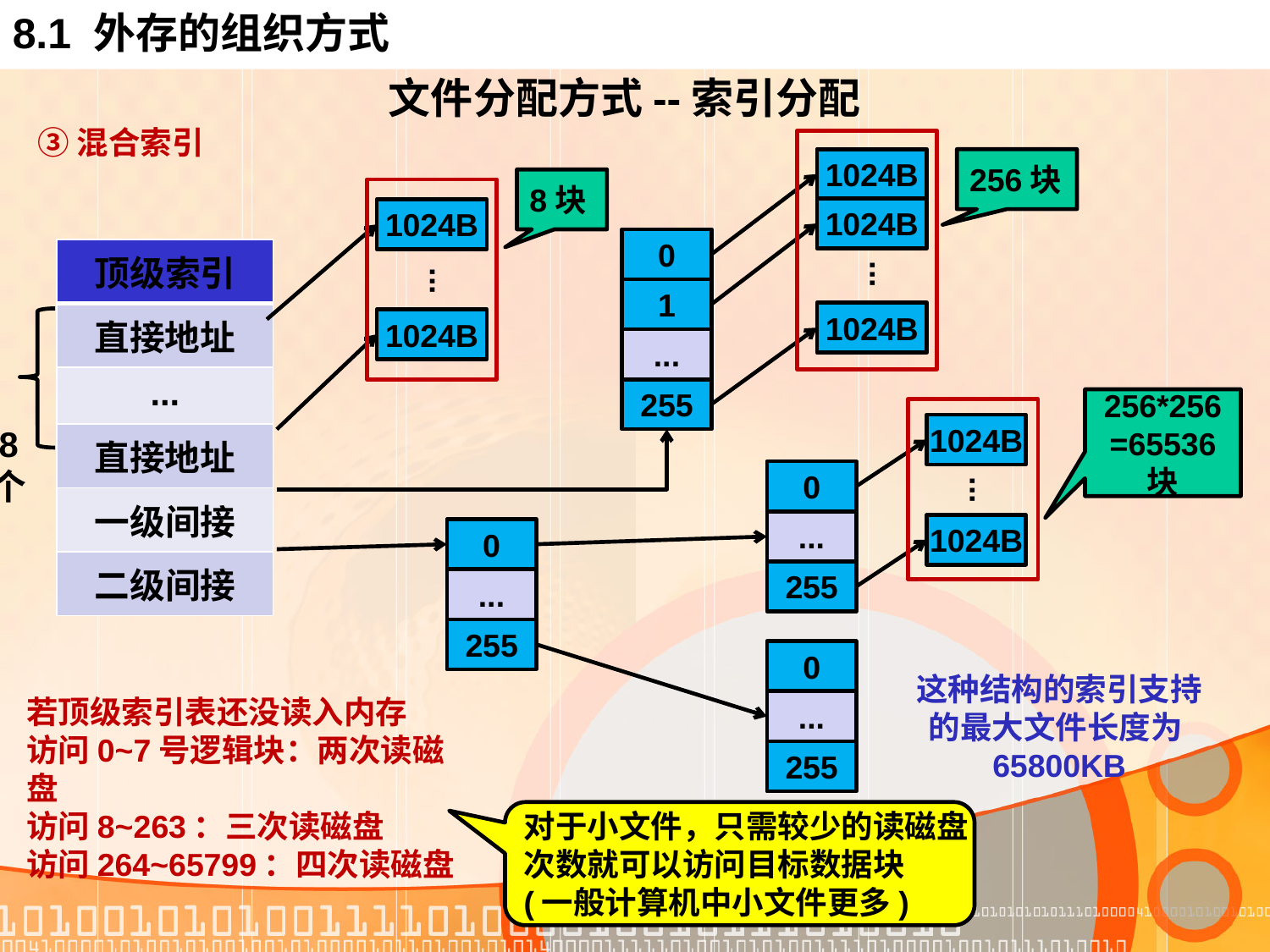

# 8.1 外存的组织方式
文件分配方式--索引分配
③混合索引

1024B
256块
8块

1024B
1024B
0
| 顶级索引 |
| --- |
| 直接地址 |
| ... |
| 直接地址 |
| 一级间接 |
| 二级间接 |
...
...
1
1024B

1024B
...
255
256*256
=65536
块

1024B
8
个
0
...
...
1024B
0
255
...
255
0
这种结构的索引支持的最大文件长度为65800KB
若顶级索引表还没读入内存
访问0~7号逻辑块：两次读磁盘
访问8~263：三次读磁盘
访问264~65799：四次读磁盘
...
255
对于小文件，只需较少的读磁盘
次数就可以访问目标数据块
(一般计算机中小文件更多)